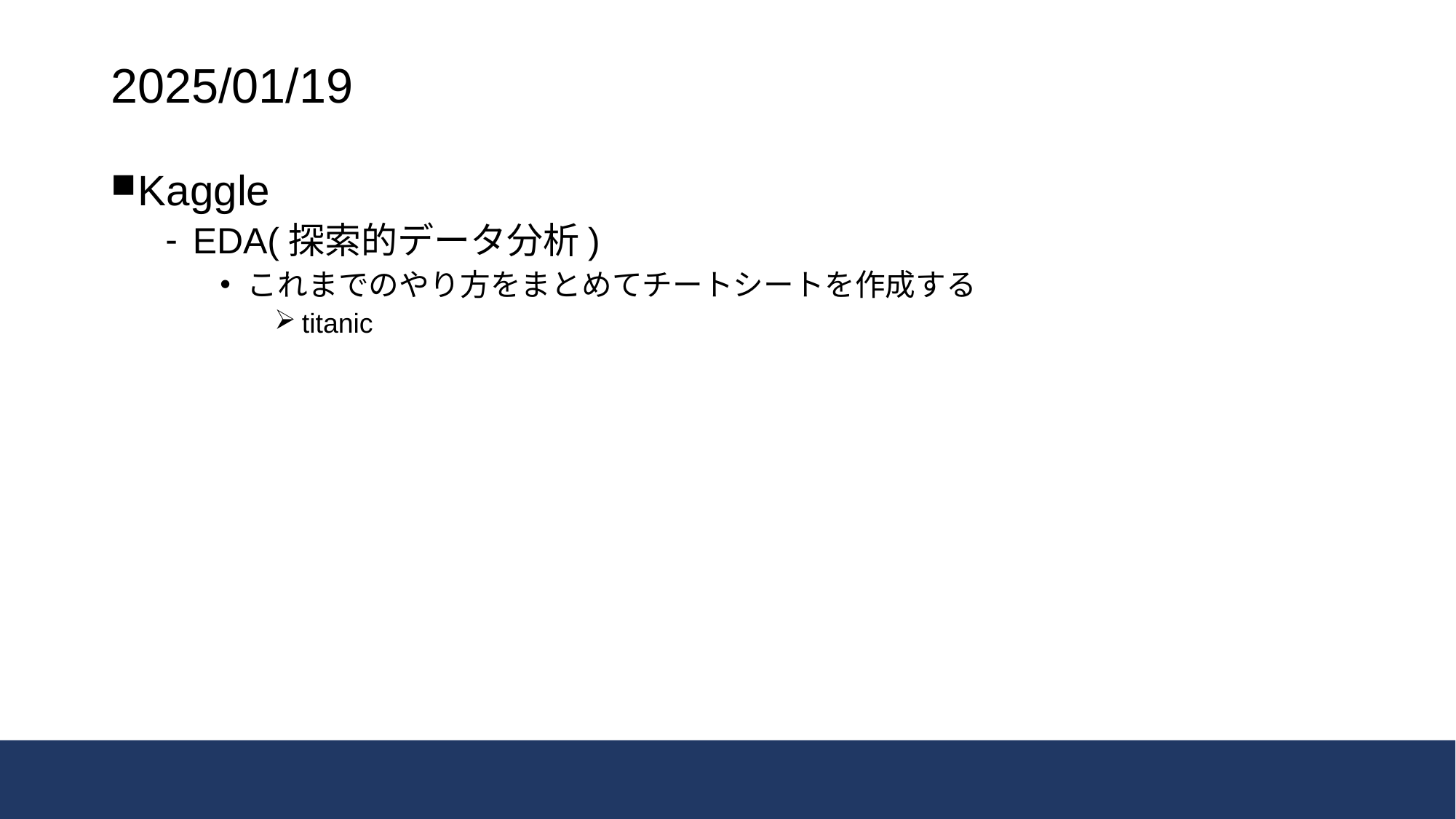

# 2025/01/19
Kaggle
EDA(探索的データ分析)
これまでのやり方をまとめてチートシートを作成する
titanic